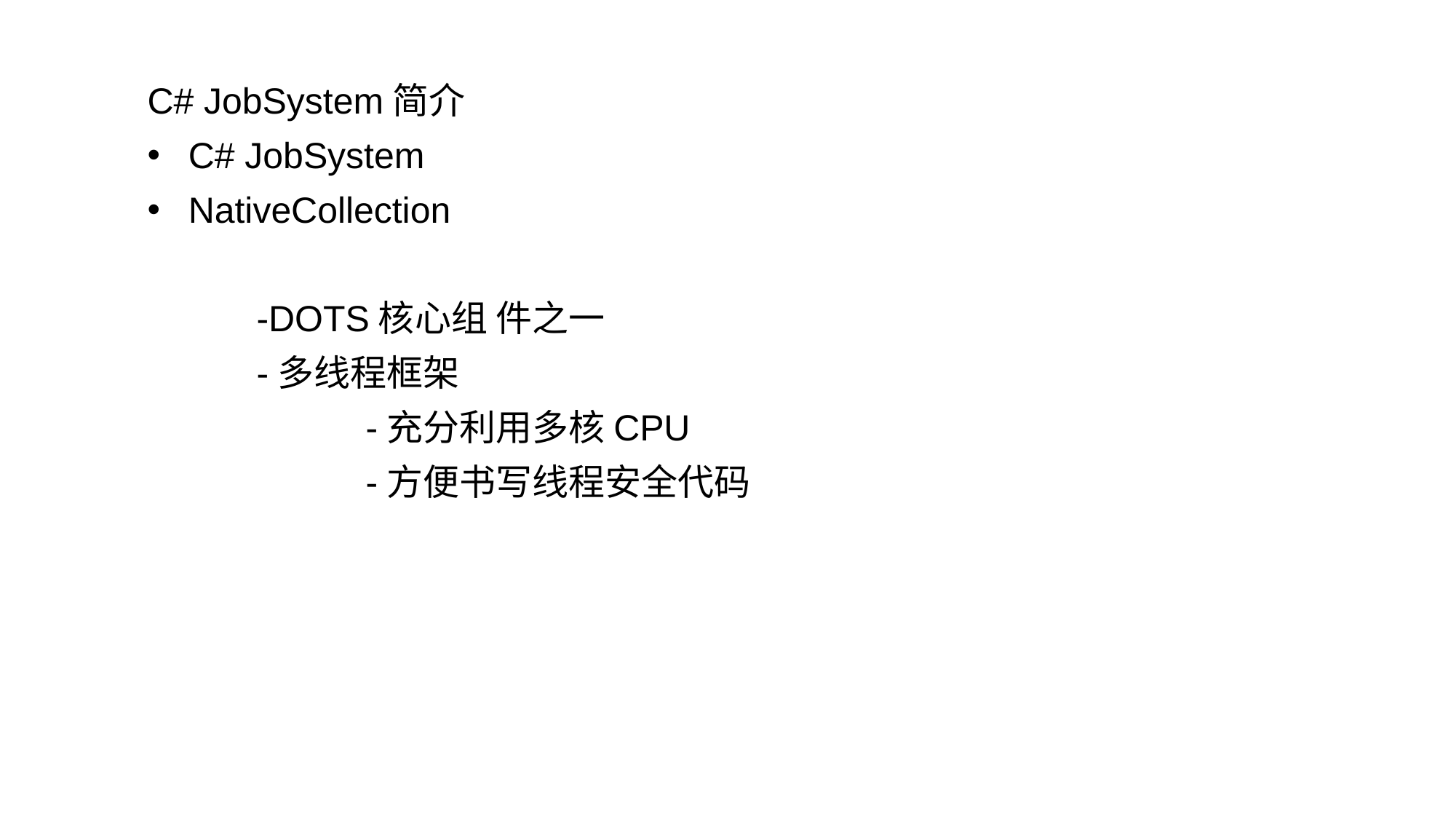

C# JobSystem简介
C# JobSystem
NativeCollection

	-DOTS核心组 件之一
	-多线程框架
		-充分利用多核CPU
		-方便书写线程安全代码